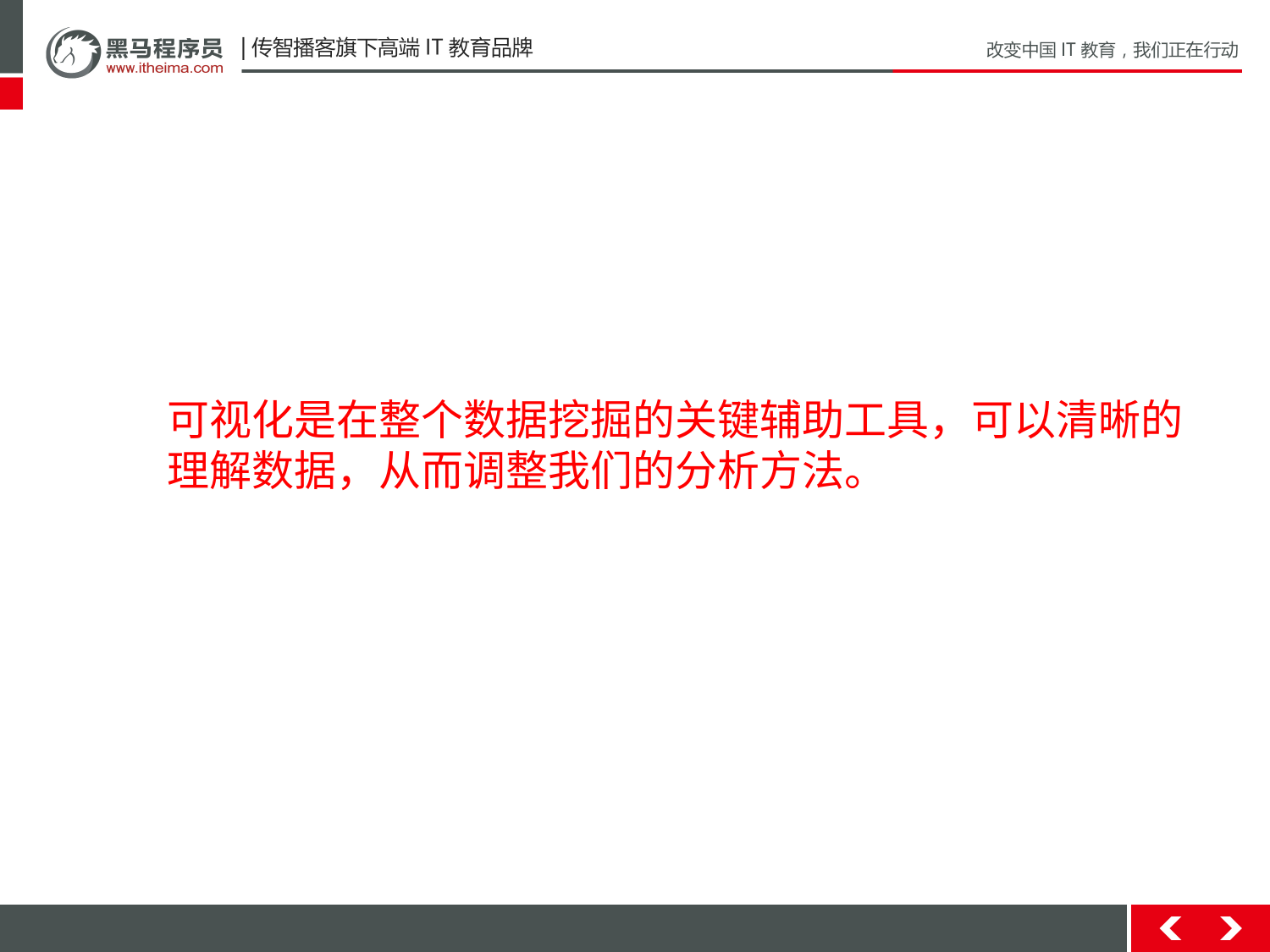

可视化是在整个数据挖掘的关键辅助工具，可以清晰的
理解数据，从而调整我们的分析方法。